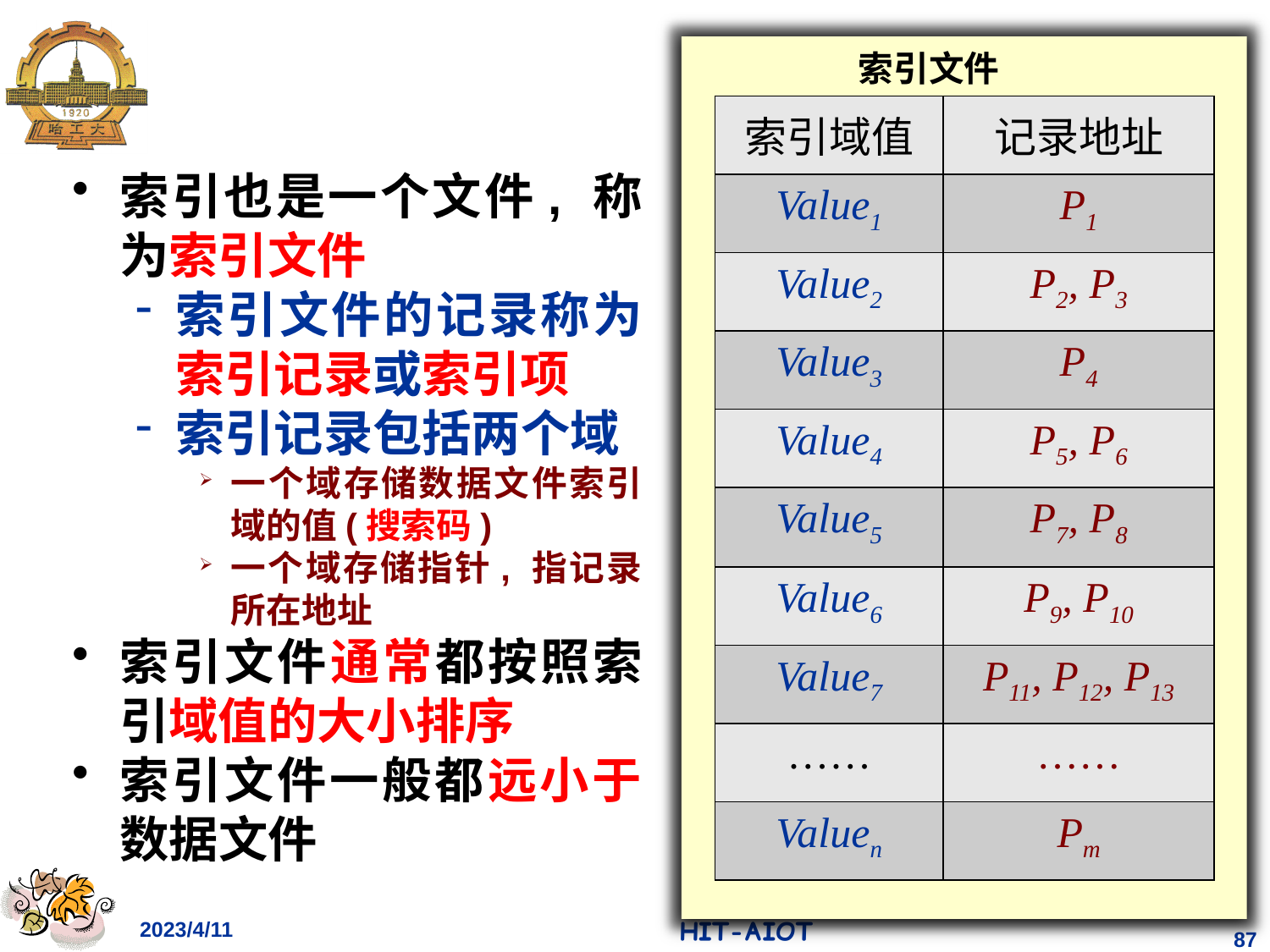

索引文件
| 索引域值 | 记录地址 |
| --- | --- |
| Value1 | P1 |
| Value2 | P2, P3 |
| Value3 | P4 |
| Value4 | P5, P6 |
| Value5 | P7, P8 |
| Value6 | P9, P10 |
| Value7 | P11, P12, P13 |
| …… | …… |
| Valuen | Pm |
索引也是一个文件, 称为索引文件
索引文件的记录称为索引记录或索引项
索引记录包括两个域
一个域存储数据文件索引域的值(搜索码)
一个域存储指针, 指记录所在地址
索引文件通常都按照索引域值的大小排序
索引文件一般都远小于数据文件

2023/4/11
HIT-AIOT
87